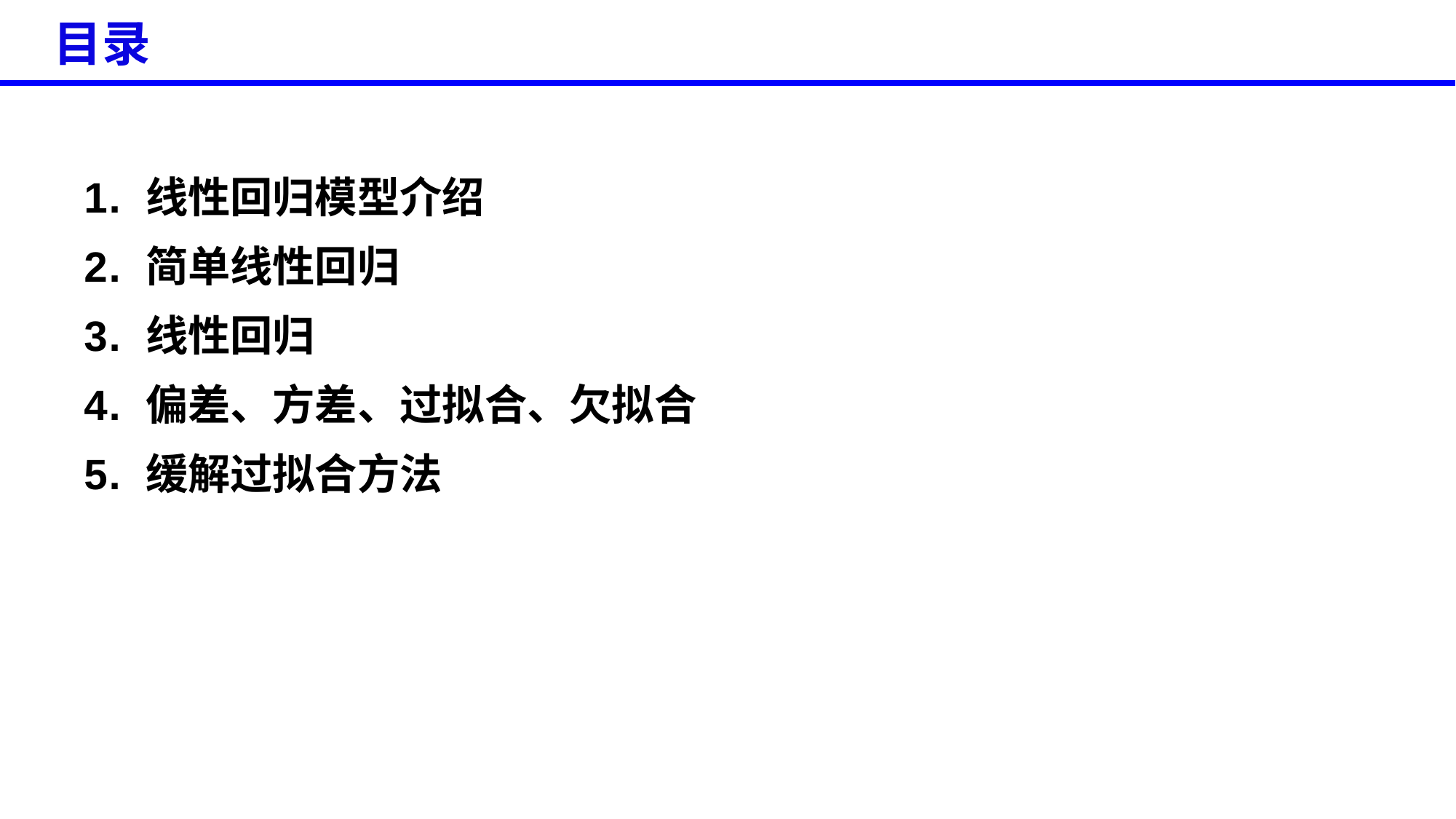

目录
线性回归模型介绍
简单线性回归
线性回归
偏差、方差、过拟合、欠拟合
缓解过拟合方法